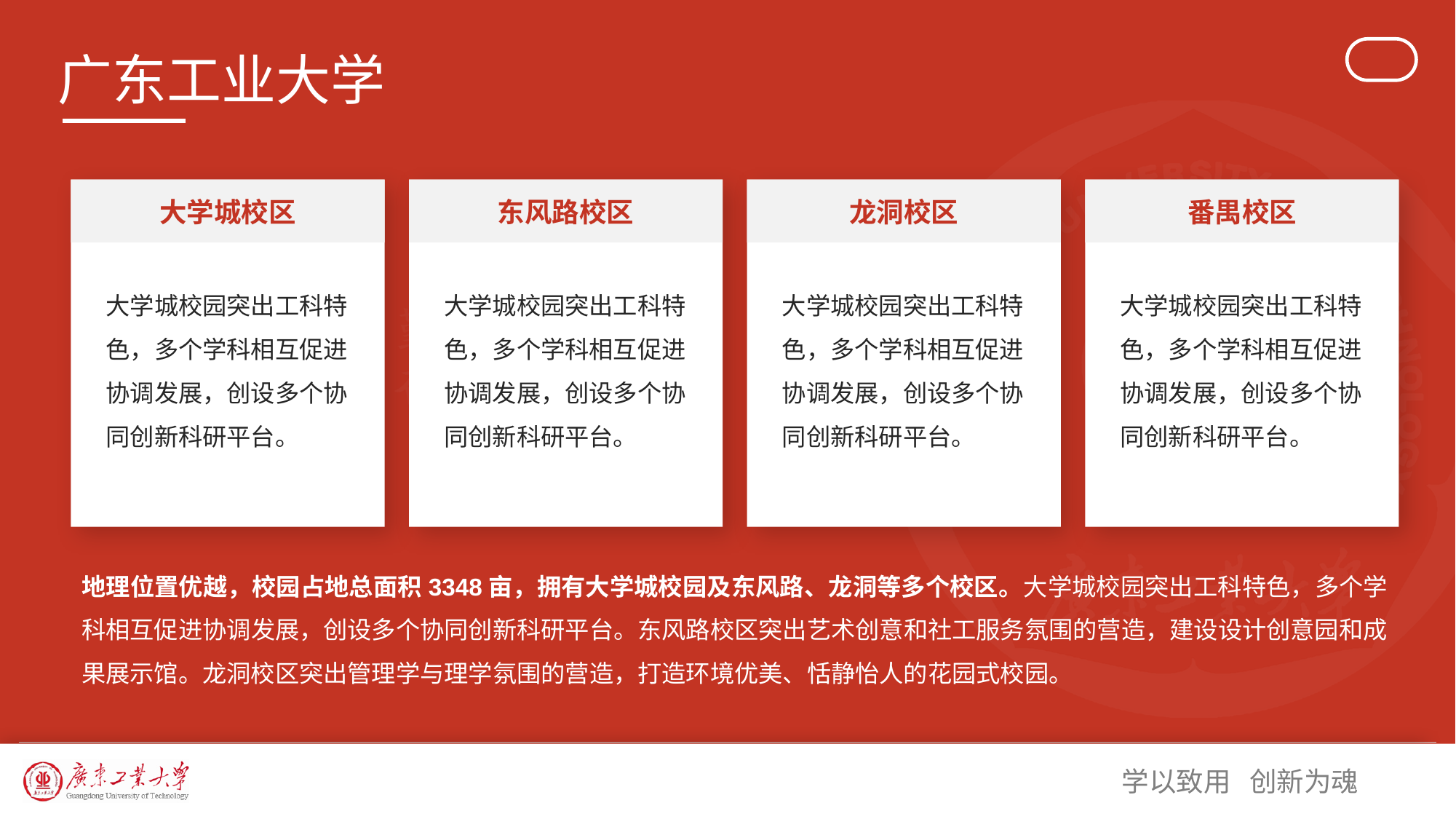

18
# 广东工业大学
大学城校区
东风路校区
龙洞校区
番禺校区

大学城校园突出工科特色，多个学科相互促进协调发展，创设多个协同创新科研平台。
大学城校园突出工科特色，多个学科相互促进协调发展，创设多个协同创新科研平台。
大学城校园突出工科特色，多个学科相互促进协调发展，创设多个协同创新科研平台。
大学城校园突出工科特色，多个学科相互促进协调发展，创设多个协同创新科研平台。
地理位置优越，校园占地总面积3348亩，拥有大学城校园及东风路、龙洞等多个校区。大学城校园突出工科特色，多个学科相互促进协调发展，创设多个协同创新科研平台。东风路校区突出艺术创意和社工服务氛围的营造，建设设计创意园和成果展示馆。龙洞校区突出管理学与理学氛围的营造，打造环境优美、恬静怡人的花园式校园。